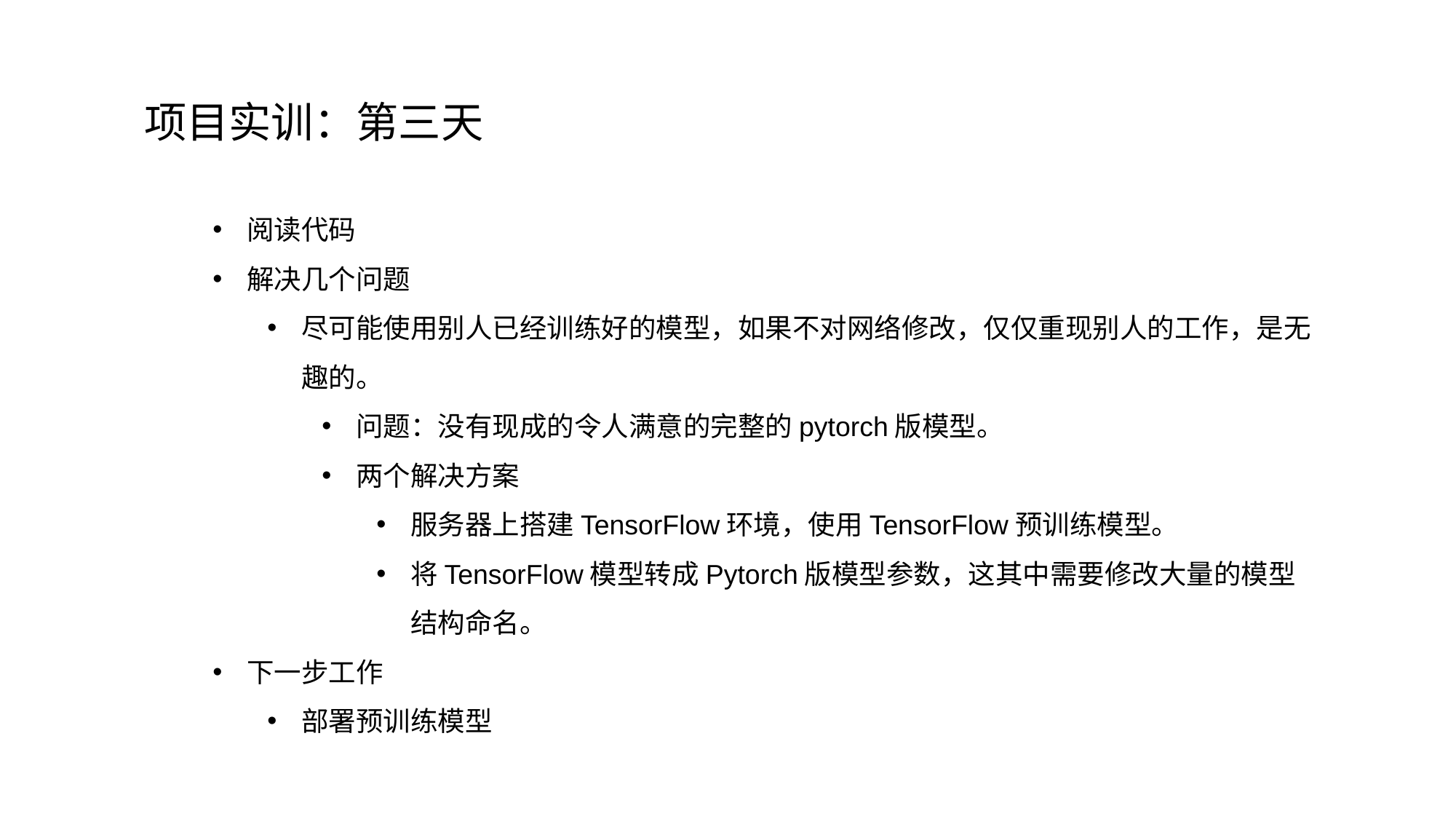

项目实训：第三天
阅读代码
解决几个问题
尽可能使用别人已经训练好的模型，如果不对网络修改，仅仅重现别人的工作，是无趣的。
问题：没有现成的令人满意的完整的pytorch版模型。
两个解决方案
服务器上搭建TensorFlow环境，使用TensorFlow预训练模型。
将TensorFlow模型转成Pytorch版模型参数，这其中需要修改大量的模型结构命名。
下一步工作
部署预训练模型